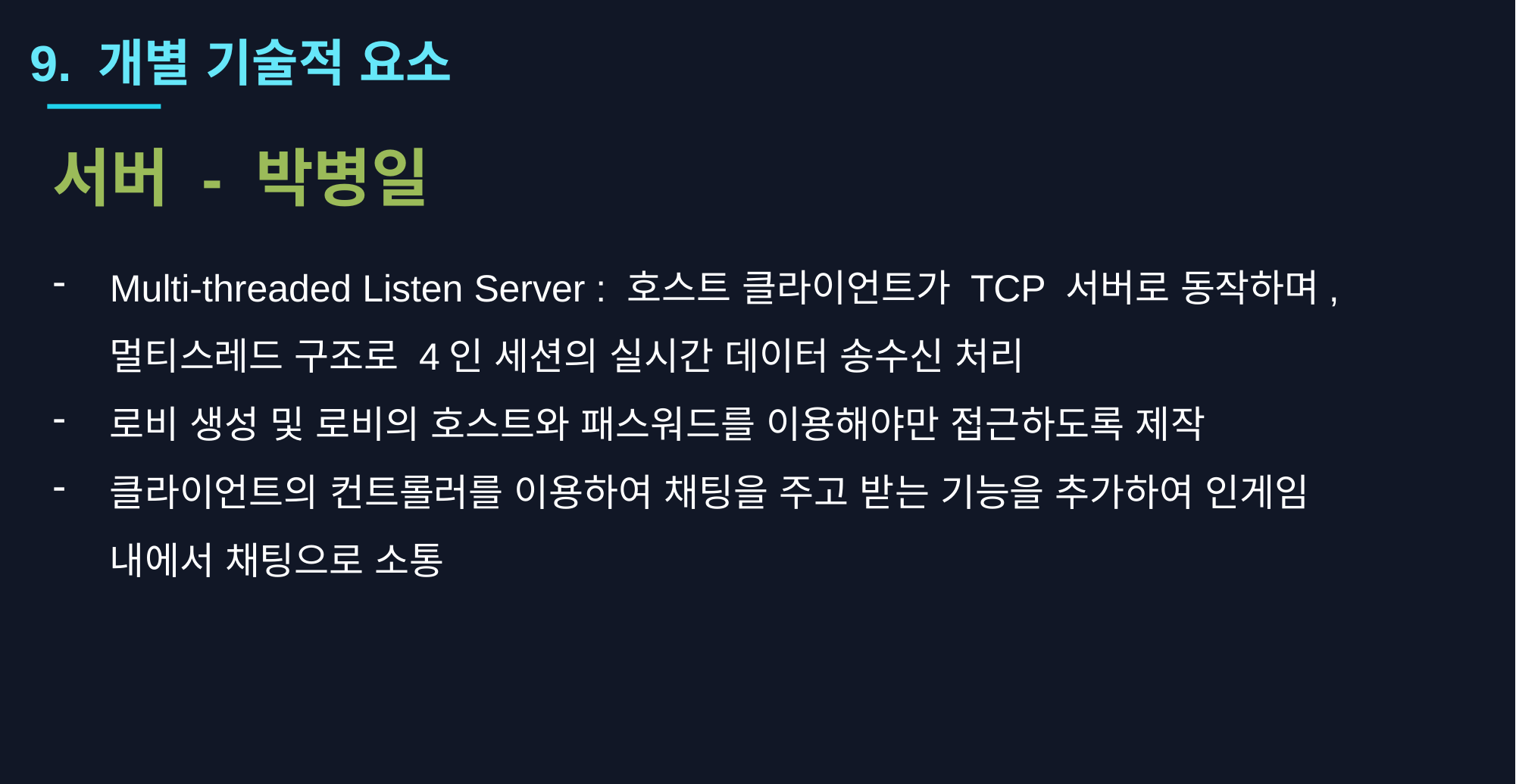

9. 개별 기술적 요소
서버 - 박병일
Multi-threaded Listen Server : 호스트 클라이언트가 TCP 서버로 동작하며, 멀티스레드 구조로 4인 세션의 실시간 데이터 송수신 처리
로비 생성 및 로비의 호스트와 패스워드를 이용해야만 접근하도록 제작
클라이언트의 컨트롤러를 이용하여 채팅을 주고 받는 기능을 추가하여 인게임 내에서 채팅으로 소통